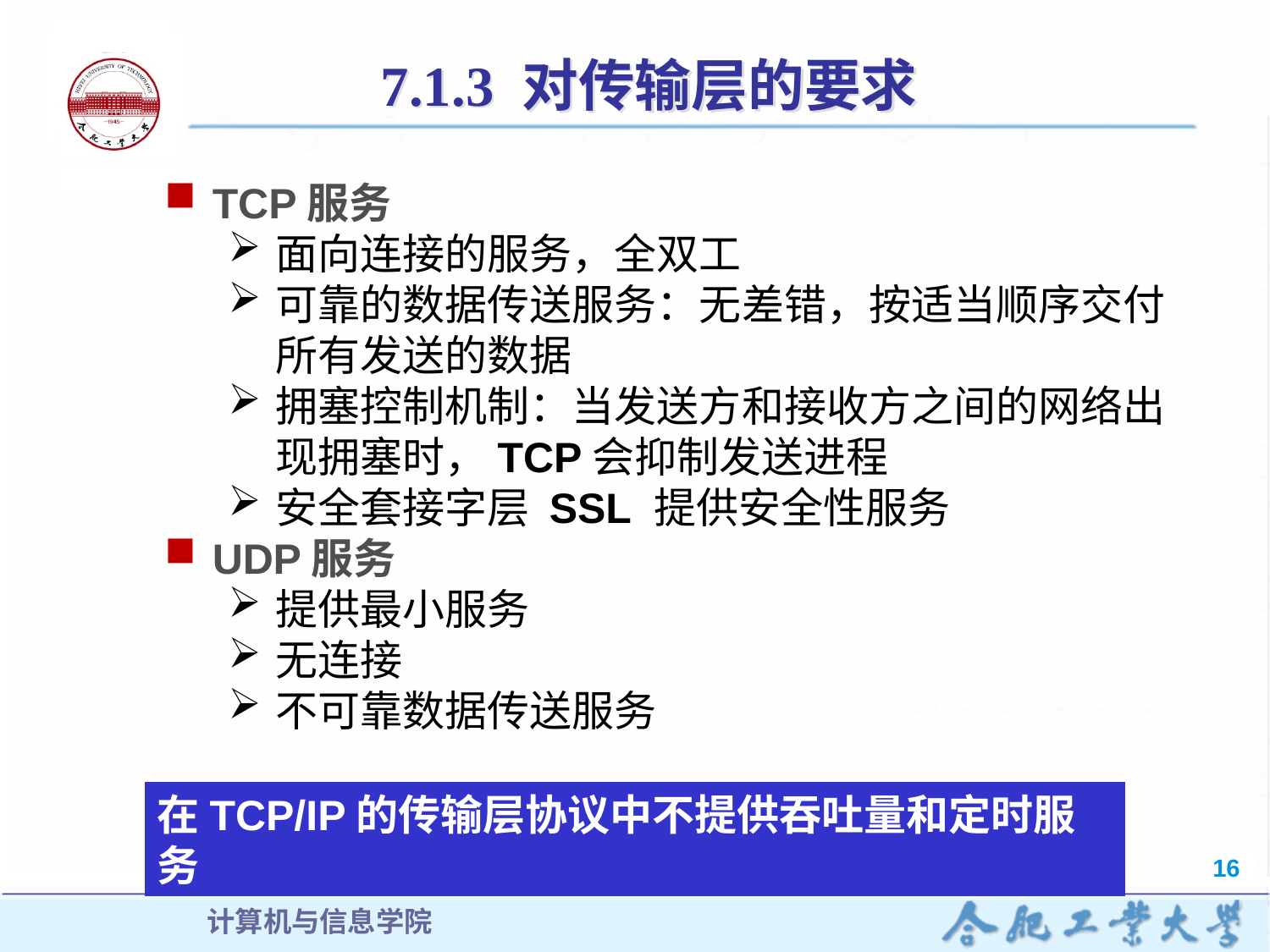

7.1.3 对传输层的要求
TCP服务
面向连接的服务，全双工
可靠的数据传送服务：无差错，按适当顺序交付所有发送的数据
拥塞控制机制：当发送方和接收方之间的网络出现拥塞时，TCP会抑制发送进程
安全套接字层 SSL 提供安全性服务
UDP服务
提供最小服务
无连接
不可靠数据传送服务
在TCP/IP的传输层协议中不提供吞吐量和定时服务